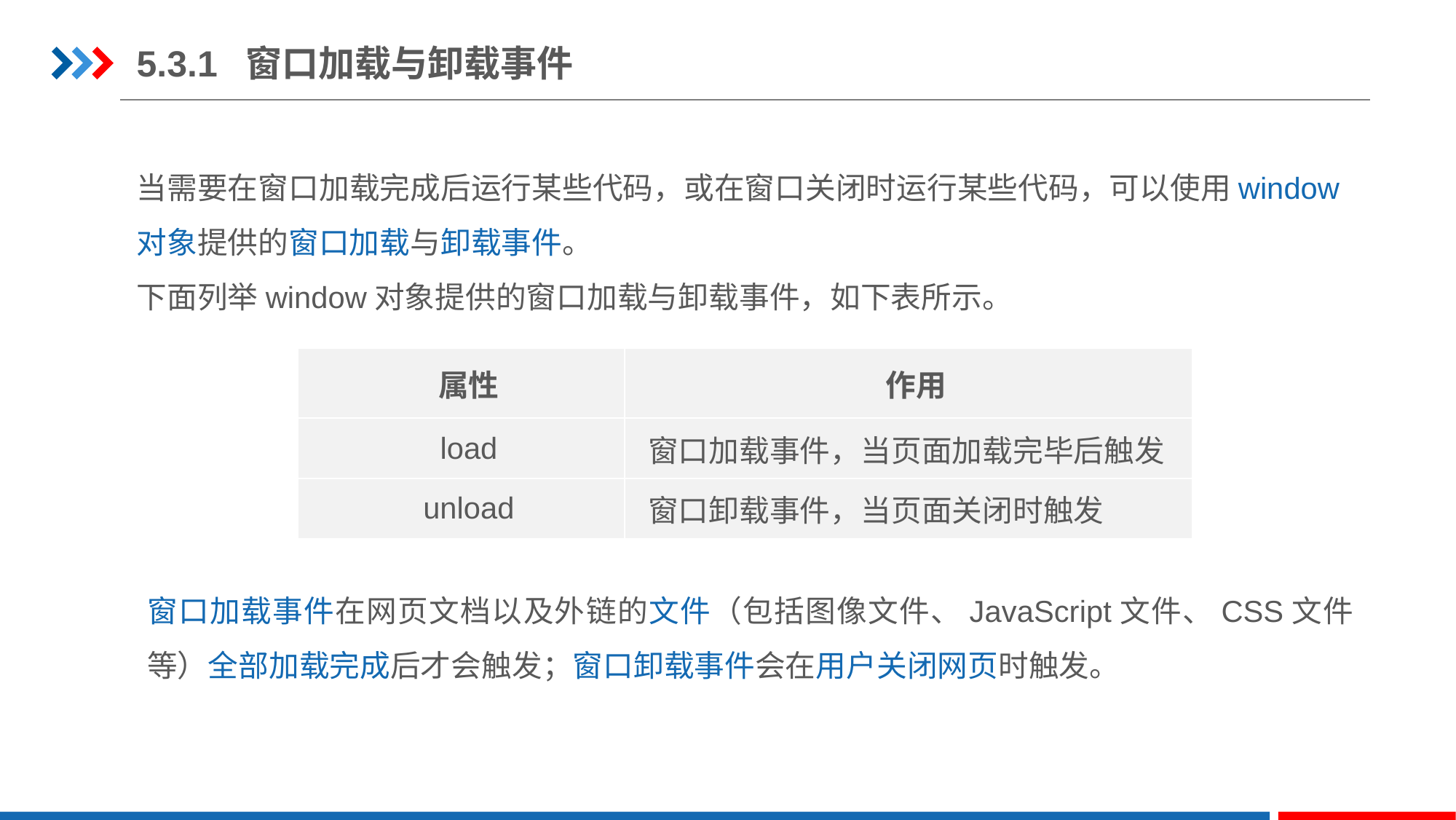

5.3.1	窗口加载与卸载事件
当需要在窗口加载完成后运行某些代码，或在窗口关闭时运行某些代码，可以使用window对象提供的窗口加载与卸载事件。
下面列举window对象提供的窗口加载与卸载事件，如下表所示。
| 属性 | 作用 |
| --- | --- |
| load | 窗口加载事件，当页面加载完毕后触发 |
| unload | 窗口卸载事件，当页面关闭时触发 |
窗口加载事件在网页文档以及外链的文件（包括图像文件、JavaScript文件、CSS文件等）全部加载完成后才会触发；窗口卸载事件会在用户关闭网页时触发。